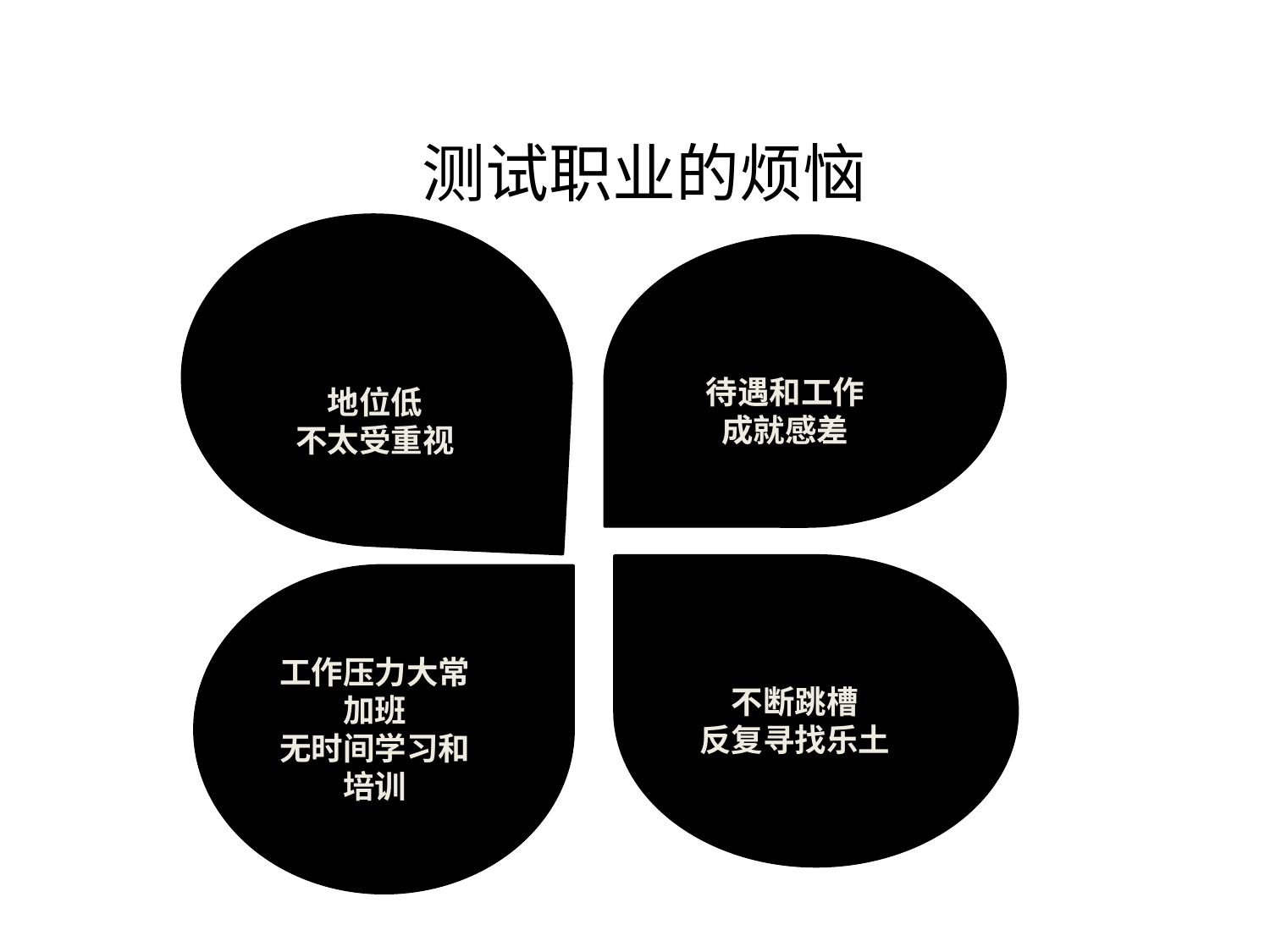

# 测试职业的烦恼

me
待遇和工作
成就感差
地位低
不太受重视

工作压力大常加班
无时间学习和培训
不断跳槽
反复寻找乐土